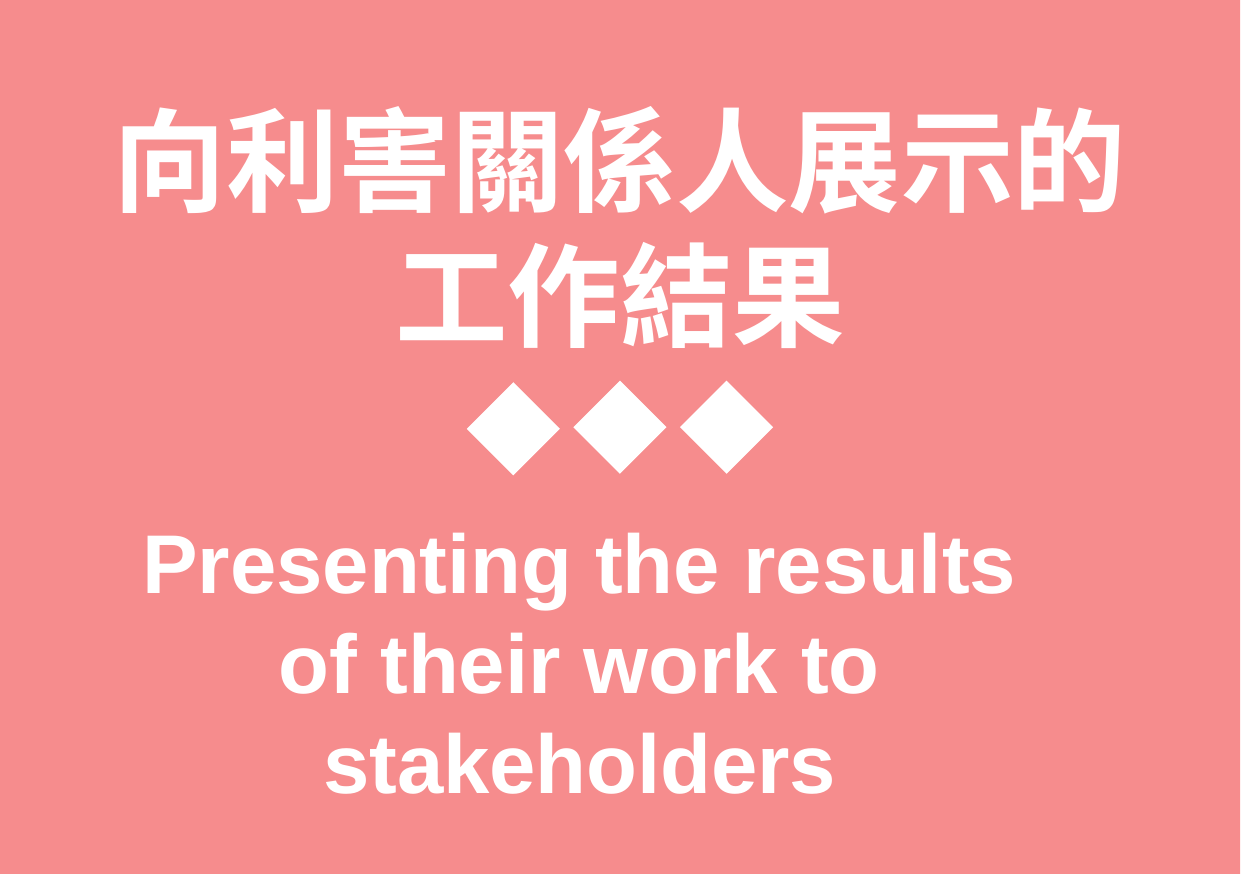

向利害關係人展示的工作結果

Presenting the results of their work to stakeholders